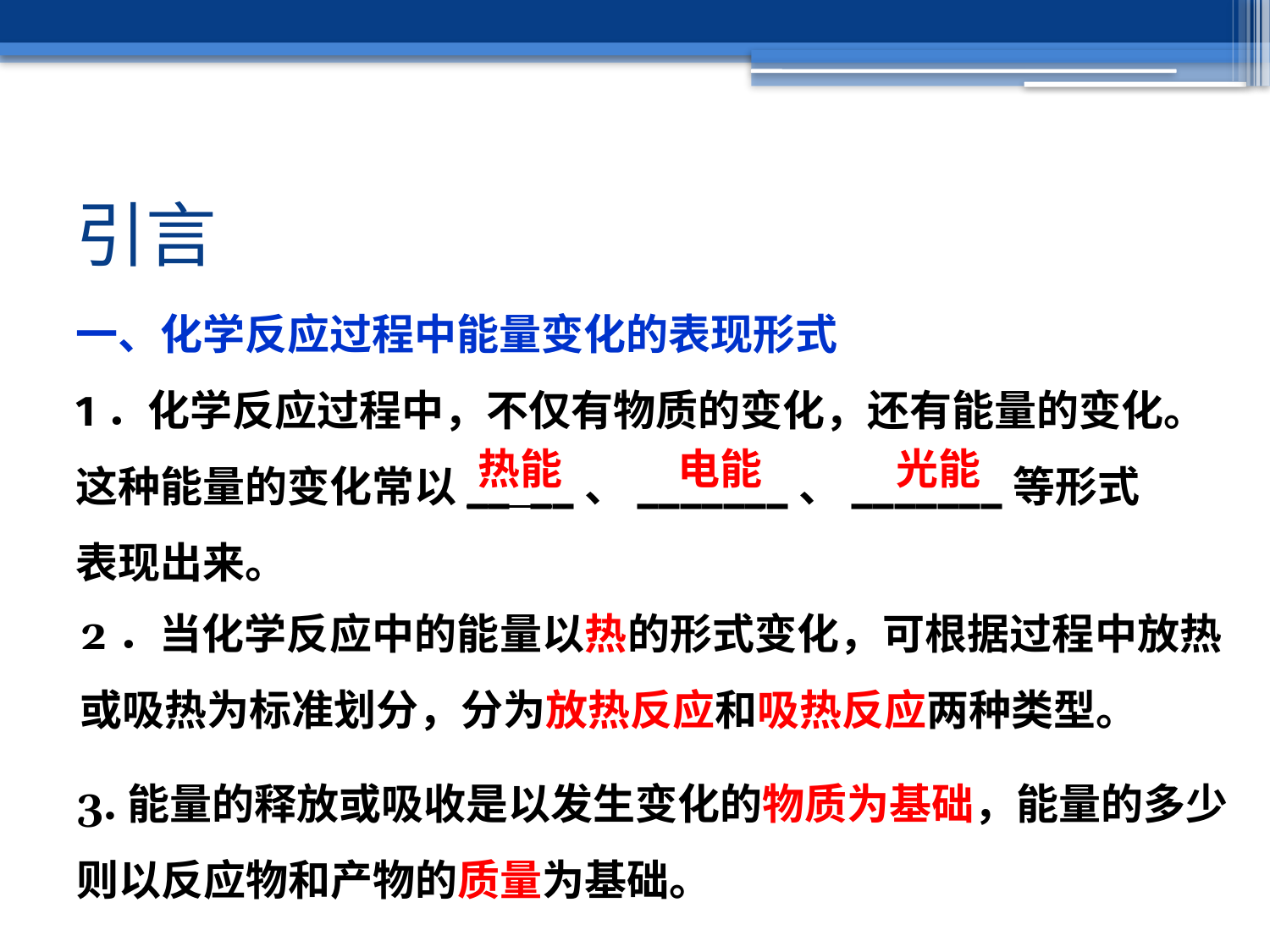

# 引言
一、化学反应过程中能量变化的表现形式
1．化学反应过程中，不仅有物质的变化，还有能量的变化。这种能量的变化常以__  __、_______、_______等形式表现出来。
电能
光能
热能
2．当化学反应中的能量以热的形式变化，可根据过程中放热或吸热为标准划分，分为放热反应和吸热反应两种类型。

3.能量的释放或吸收是以发生变化的物质为基础，能量的多少则以反应物和产物的质量为基础。